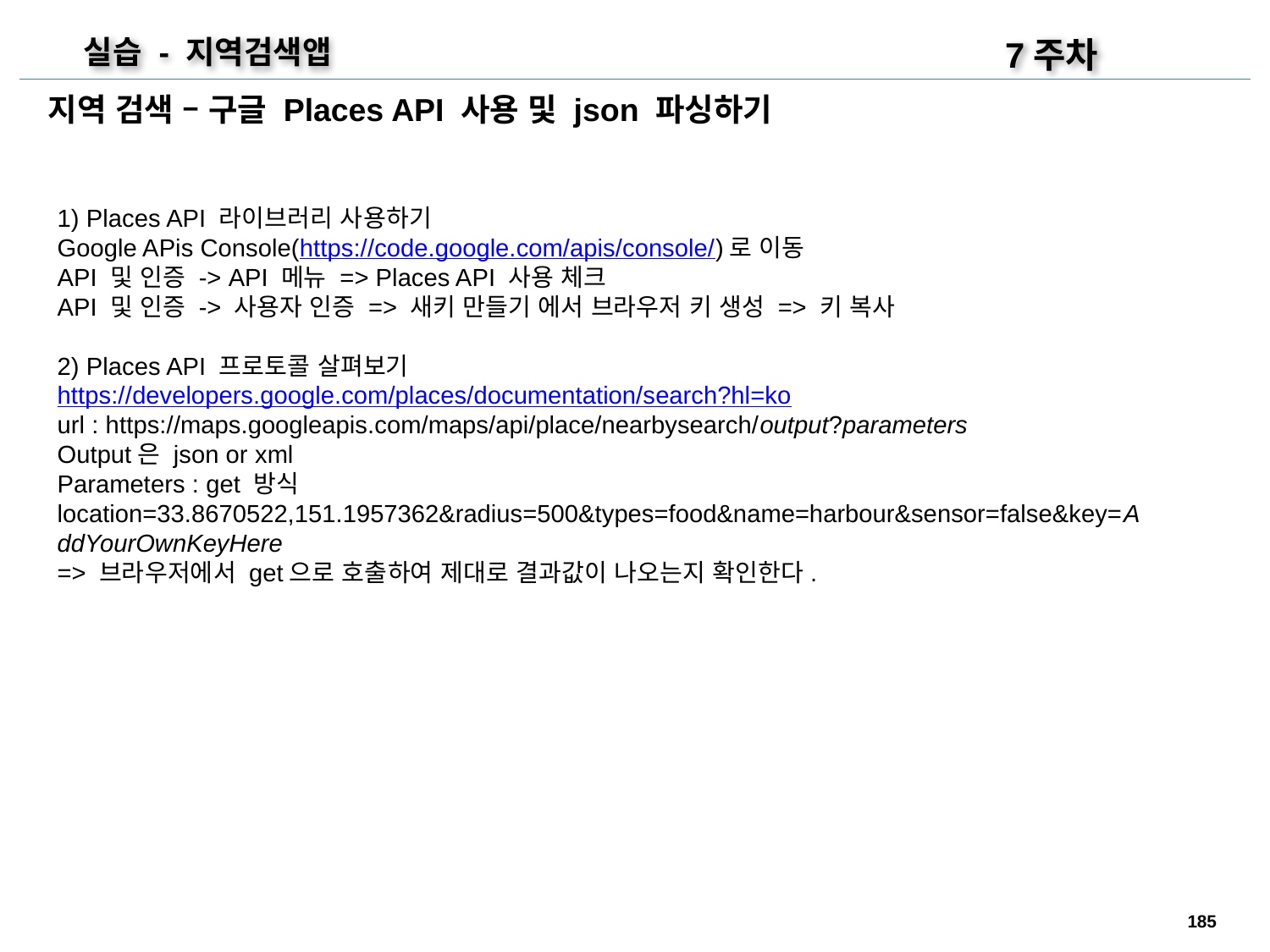

7주차
실습 - 지역검색앱
지역 검색 – 구글 Places API 사용 및 json 파싱하기
1) Places API 라이브러리 사용하기
Google APis Console(https://code.google.com/apis/console/)로 이동
API 및 인증 -> API 메뉴 => Places API 사용 체크
API 및 인증 -> 사용자 인증 => 새키 만들기 에서 브라우저 키 생성 => 키 복사

2) Places API 프로토콜 살펴보기
https://developers.google.com/places/documentation/search?hl=ko
url : https://maps.googleapis.com/maps/api/place/nearbysearch/output?parameters
Output은 json or xml
Parameters : get 방식
location=33.8670522,151.1957362&radius=500&types=food&name=harbour&sensor=false&key=AddYourOwnKeyHere
=> 브라우저에서 get으로 호출하여 제대로 결과값이 나오는지 확인한다.